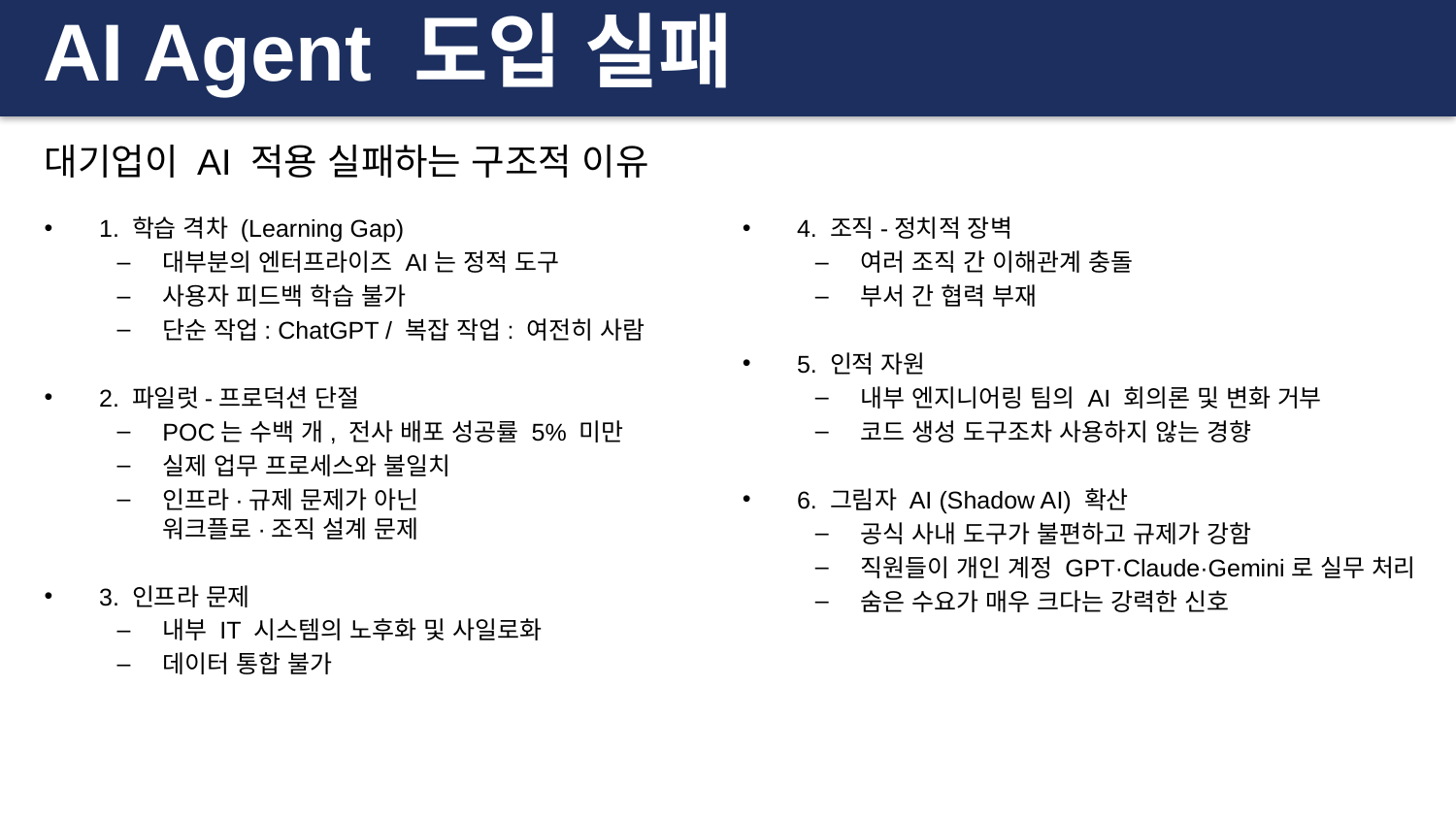

AI Agent 도입 실패
대기업이 AI 적용 실패하는 구조적 이유
1. 학습 격차 (Learning Gap)
대부분의 엔터프라이즈 AI는 정적 도구
사용자 피드백 학습 불가
단순 작업: ChatGPT / 복잡 작업: 여전히 사람

2. 파일럿-프로덕션 단절
POC는 수백 개, 전사 배포 성공률 5% 미만
실제 업무 프로세스와 불일치
인프라·규제 문제가 아닌
워크플로·조직 설계 문제

3. 인프라 문제
내부 IT 시스템의 노후화 및 사일로화
데이터 통합 불가
4. 조직-정치적 장벽
여러 조직 간 이해관계 충돌
부서 간 협력 부재

5. 인적 자원
내부 엔지니어링 팀의 AI 회의론 및 변화 거부
코드 생성 도구조차 사용하지 않는 경향

6. 그림자 AI (Shadow AI) 확산
공식 사내 도구가 불편하고 규제가 강함
직원들이 개인 계정 GPT·Claude·Gemini로 실무 처리
숨은 수요가 매우 크다는 강력한 신호